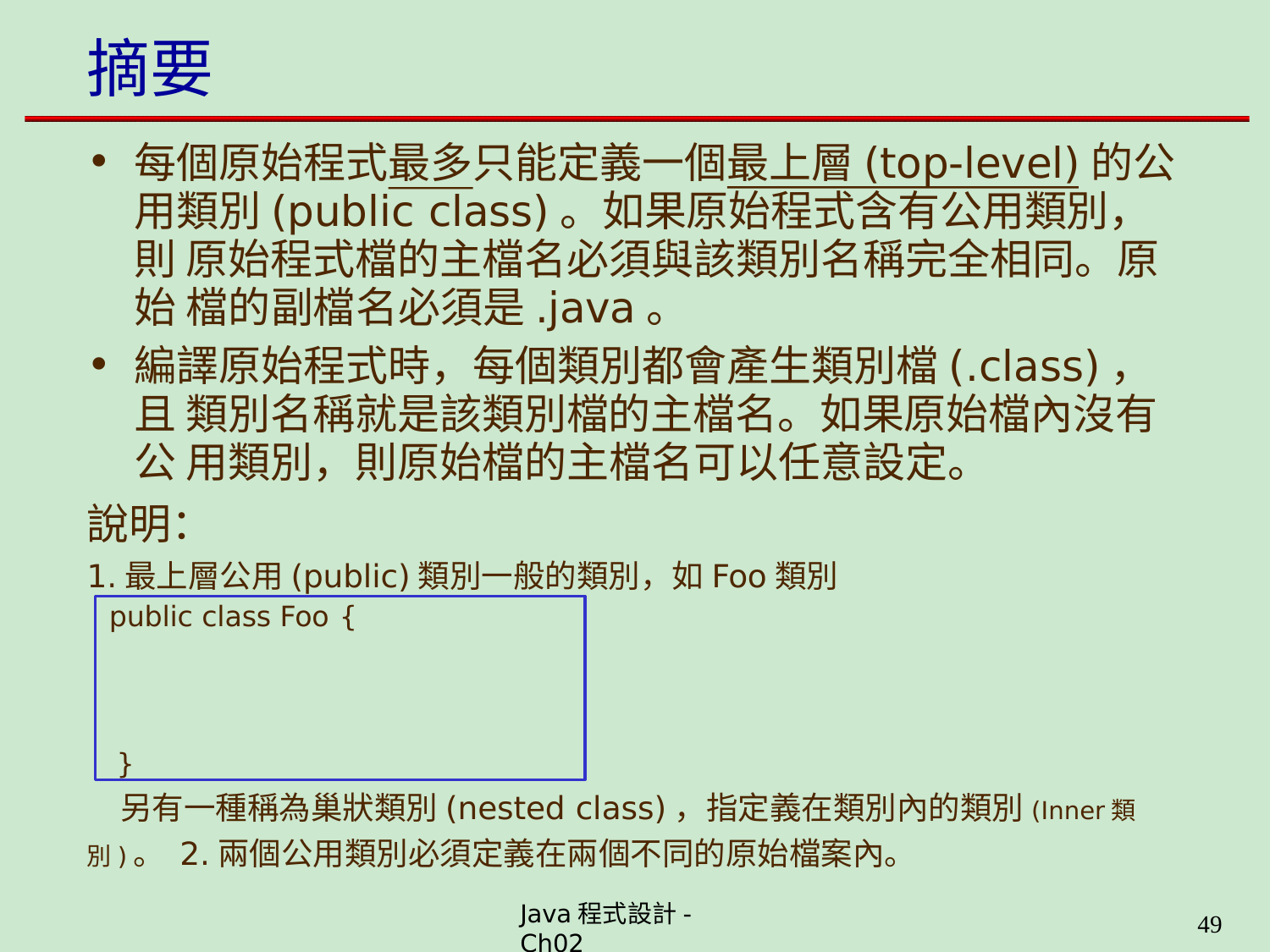

# 摘要
每個原始程式最多只能定義一個最上層(top-level)的公 用類別(public class)。如果原始程式含有公用類別，則 原始程式檔的主檔名必須與該類別名稱完全相同。原始 檔的副檔名必須是.java。
編譯原始程式時，每個類別都會產生類別檔(.class)，且 類別名稱就是該類別檔的主檔名。如果原始檔內沒有公 用類別，則原始檔的主檔名可以任意設定。
說明：
1.最上層公用(public)類別一般的類別，如Foo類別

public class Foo {

}
public class Inner{
//….
}
另有一種稱為巢狀類別(nested class)，指定義在類別內的類別(Inner類別)。 2.兩個公用類別必須定義在兩個不同的原始檔案內。
Java程式設計-Ch02
49